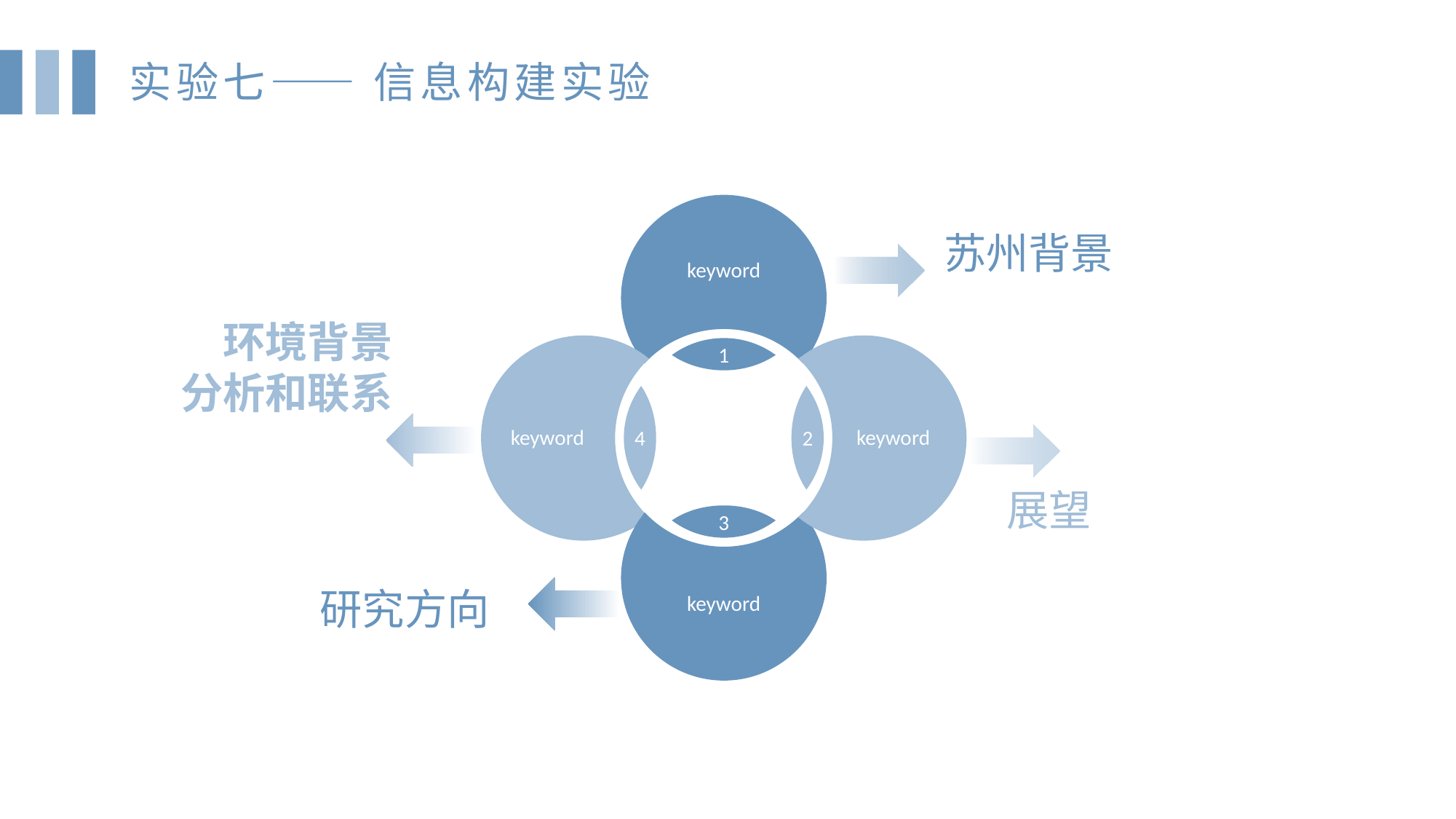

实验七—— 信息构建实验

1
苏州背景

keyword
环境背景
分析和联系

4

2

keyword
keyword

展望
3

研究方向

keyword